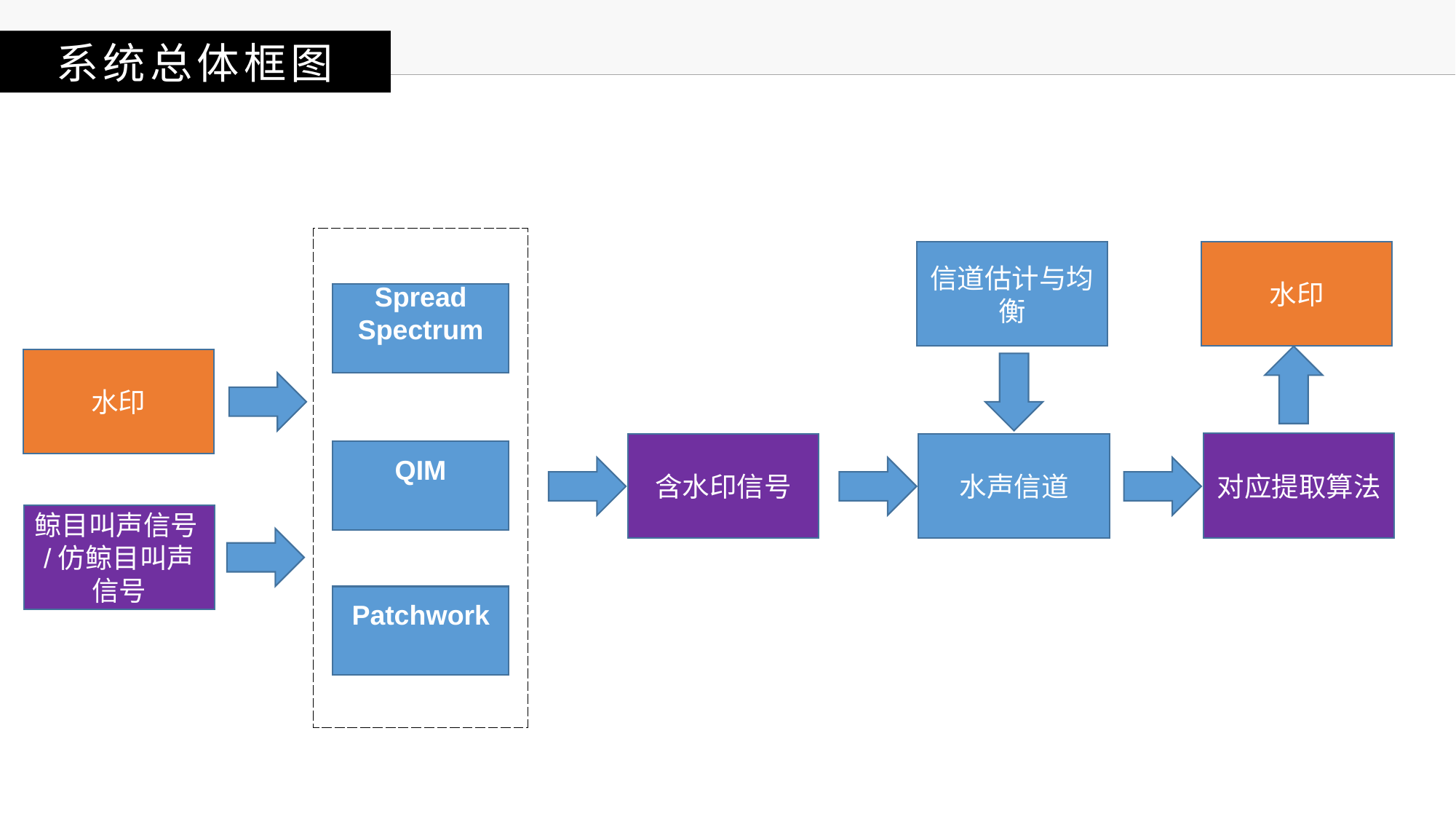

系统总体图
系统总体框图

信道估计与均衡
水印
Spread Spectrum

水印

对应提取算法
含水印信号
水声信道
QIM

鲸目叫声信号/仿鲸目叫声信号

Patchwork